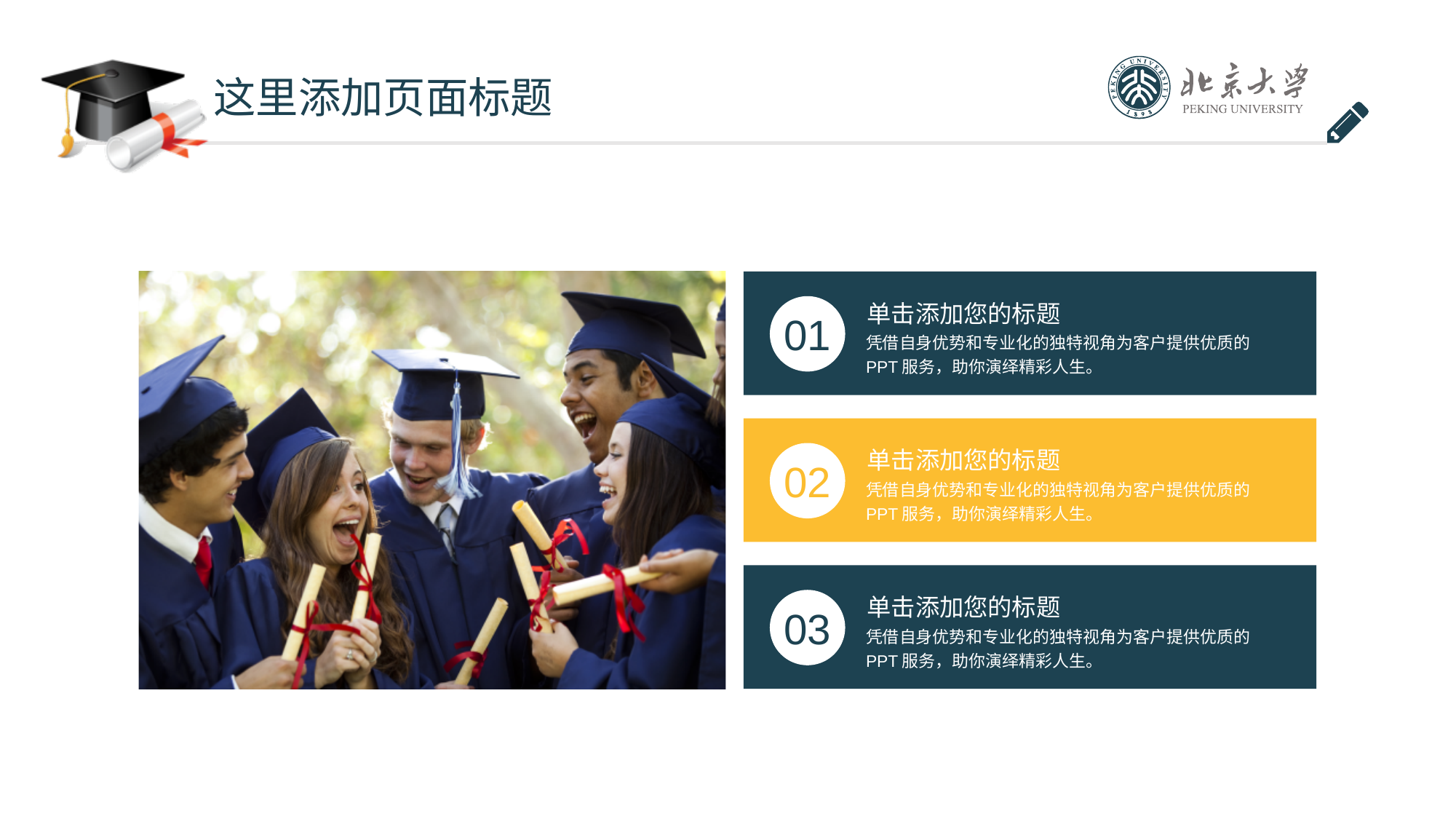

这里添加页面标题

单击添加您的标题
01
凭借自身优势和专业化的独特视角为客户提供优质的PPT服务，助你演绎精彩人生。

单击添加您的标题
02
凭借自身优势和专业化的独特视角为客户提供优质的PPT服务，助你演绎精彩人生。

单击添加您的标题
03
凭借自身优势和专业化的独特视角为客户提供优质的PPT服务，助你演绎精彩人生。